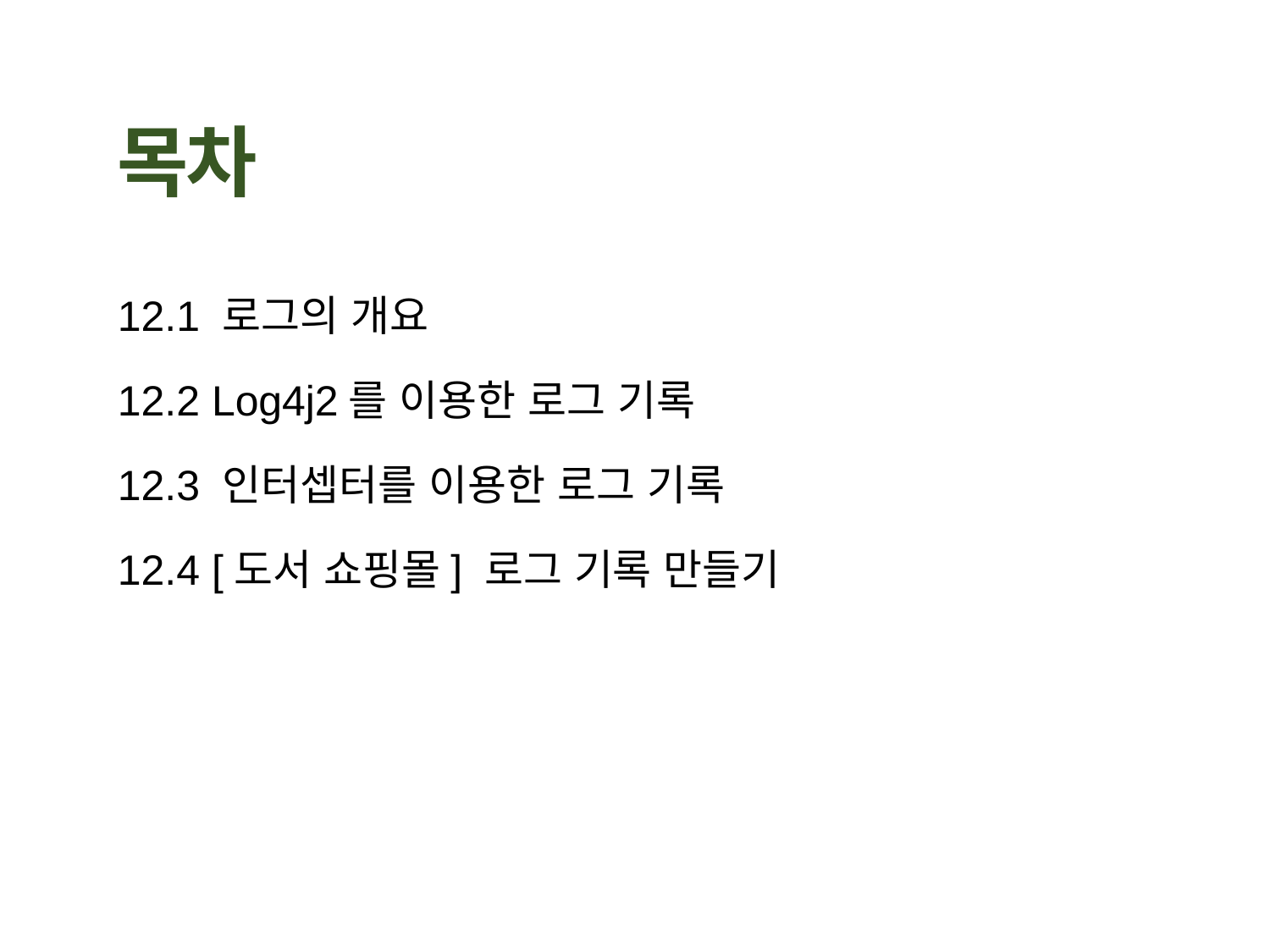

12.1 로그의 개요
12.2 Log4j2를 이용한 로그 기록
12.3 인터셉터를 이용한 로그 기록
12.4 [도서 쇼핑몰] 로그 기록 만들기